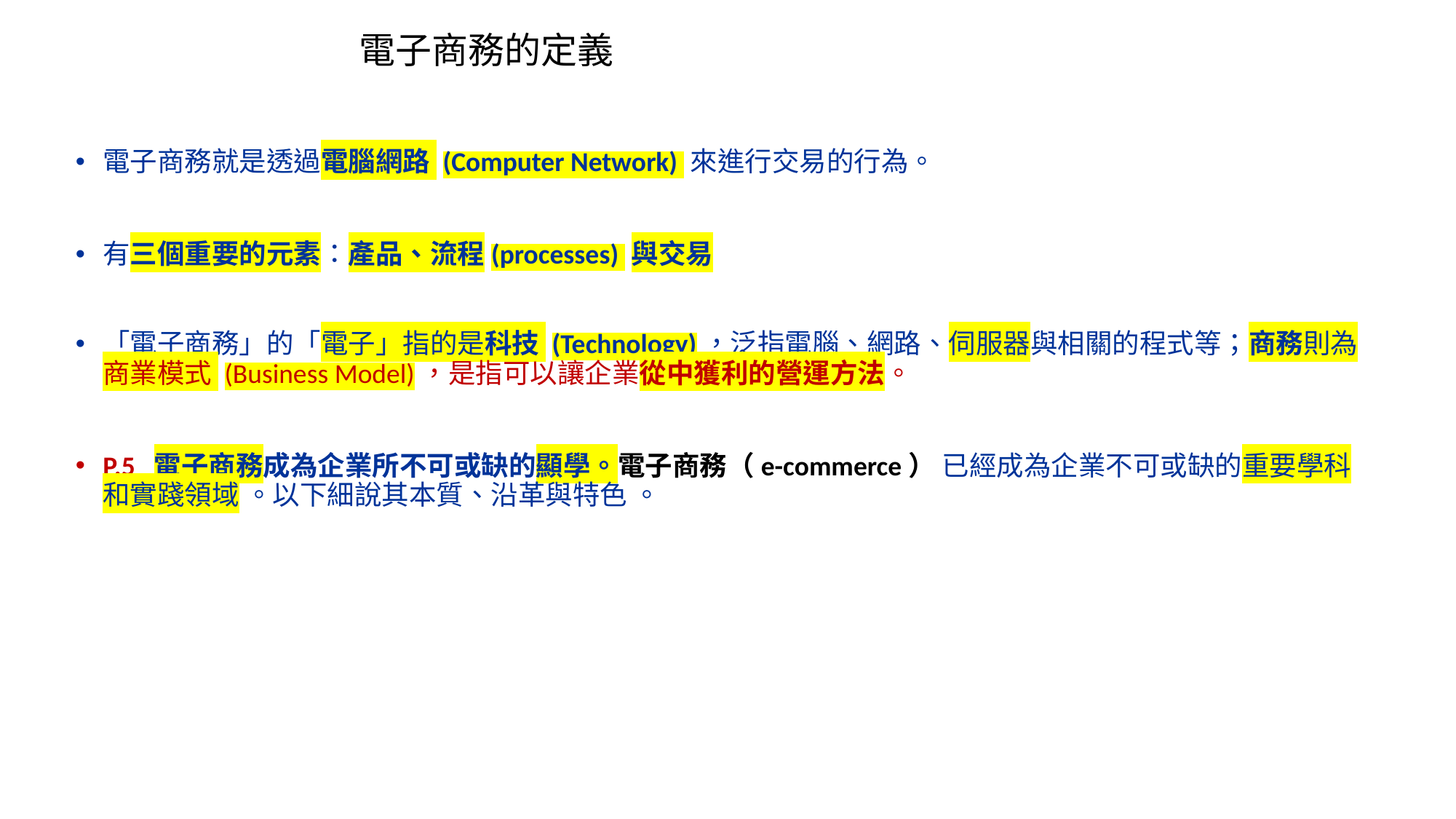

# 電子商務的定義
電子商務就是透過電腦網路 (Computer Network) 來進行交易的行為。

有三個重要的元素：產品、流程(processes) 與交易

「電子商務」的「電子」指的是科技 (Technology)，泛指電腦、網路、伺服器與相關的程式等；商務則為商業模式 (Business Model)，是指可以讓企業從中獲利的營運方法。

P.5  電子商務成為企業所不可或缺的顯學。電子商務（e-commerce） 已經成為企業不可或缺的重要學科和實踐領域 。以下細說其本質、沿革與特色 。